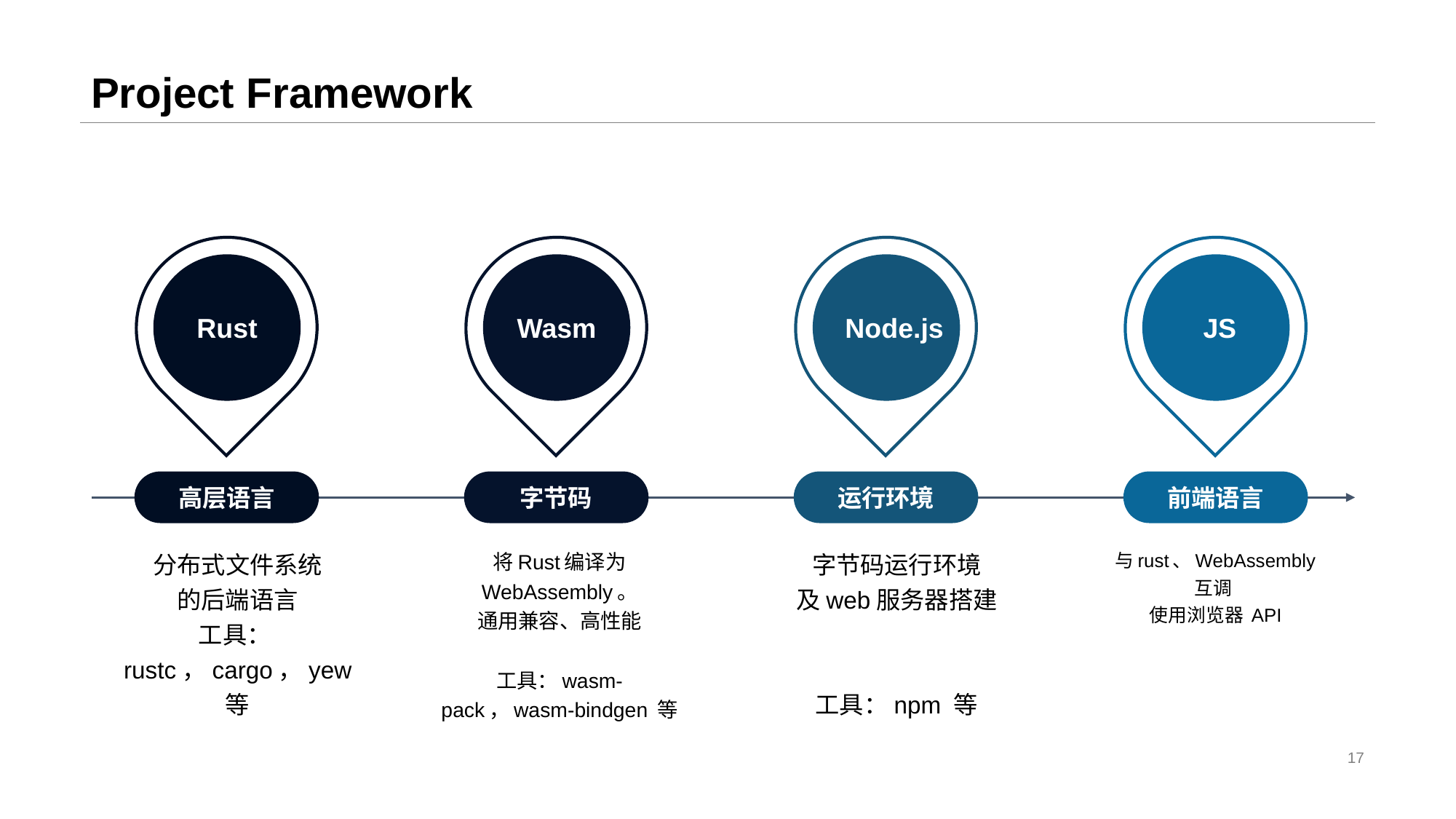

# Project Framework

Rust

Wasm

Node.js

 JS
高层语言
字节码
运行环境
前端语言
与rust、WebAssembly
互调
使用浏览器 API
分布式文件系统
的后端语言
工具：rustc，cargo，yew 等
将Rust编译为 WebAssembly。
通用兼容、高性能

工具：wasm-pack，wasm-bindgen 等
字节码运行环境
及web服务器搭建

工具：npm 等

17